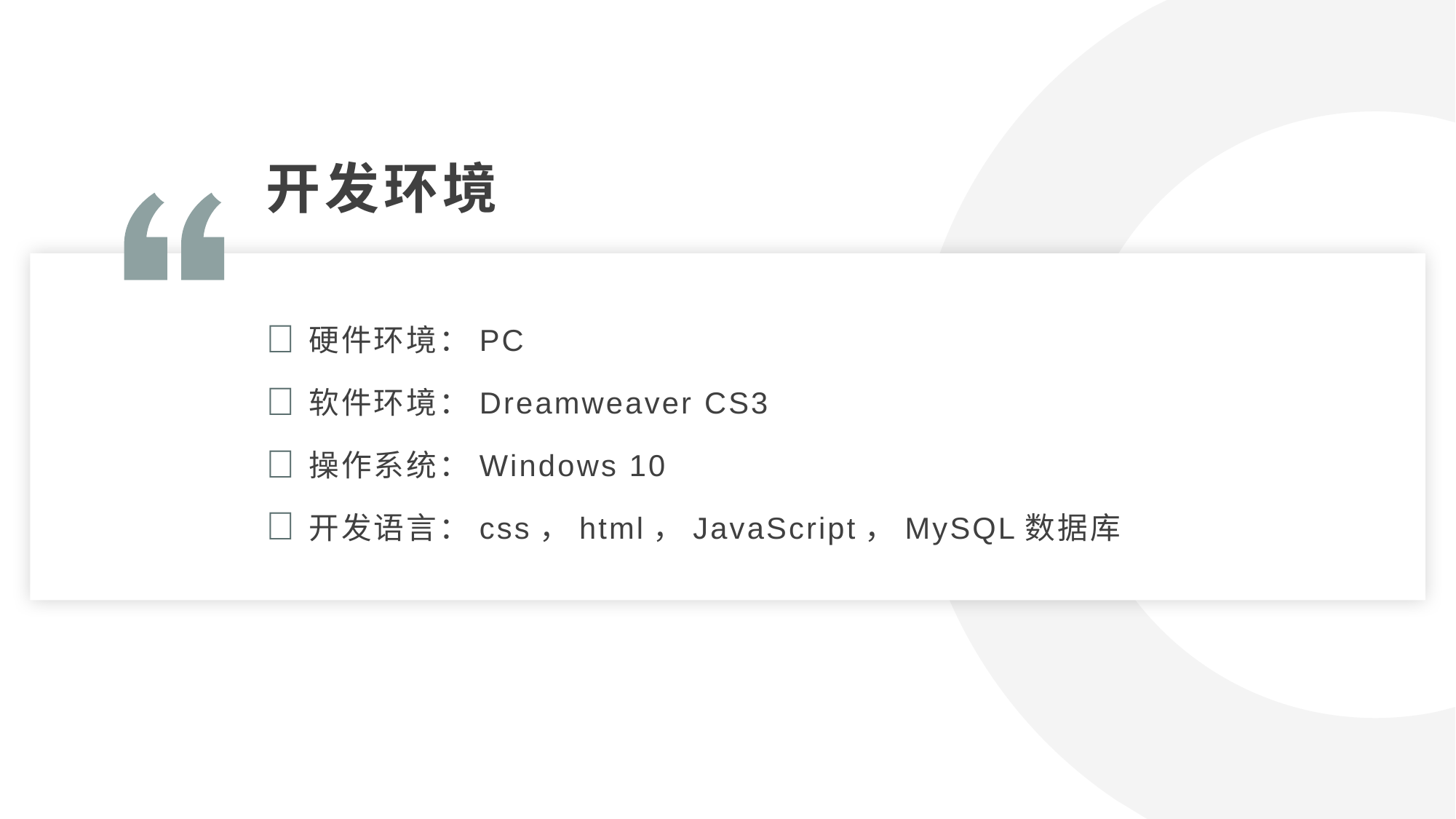

开发环境

硬件环境：PC
软件环境：Dreamweaver CS3
操作系统：Windows 10
开发语言：css，html，JavaScript，MySQL数据库